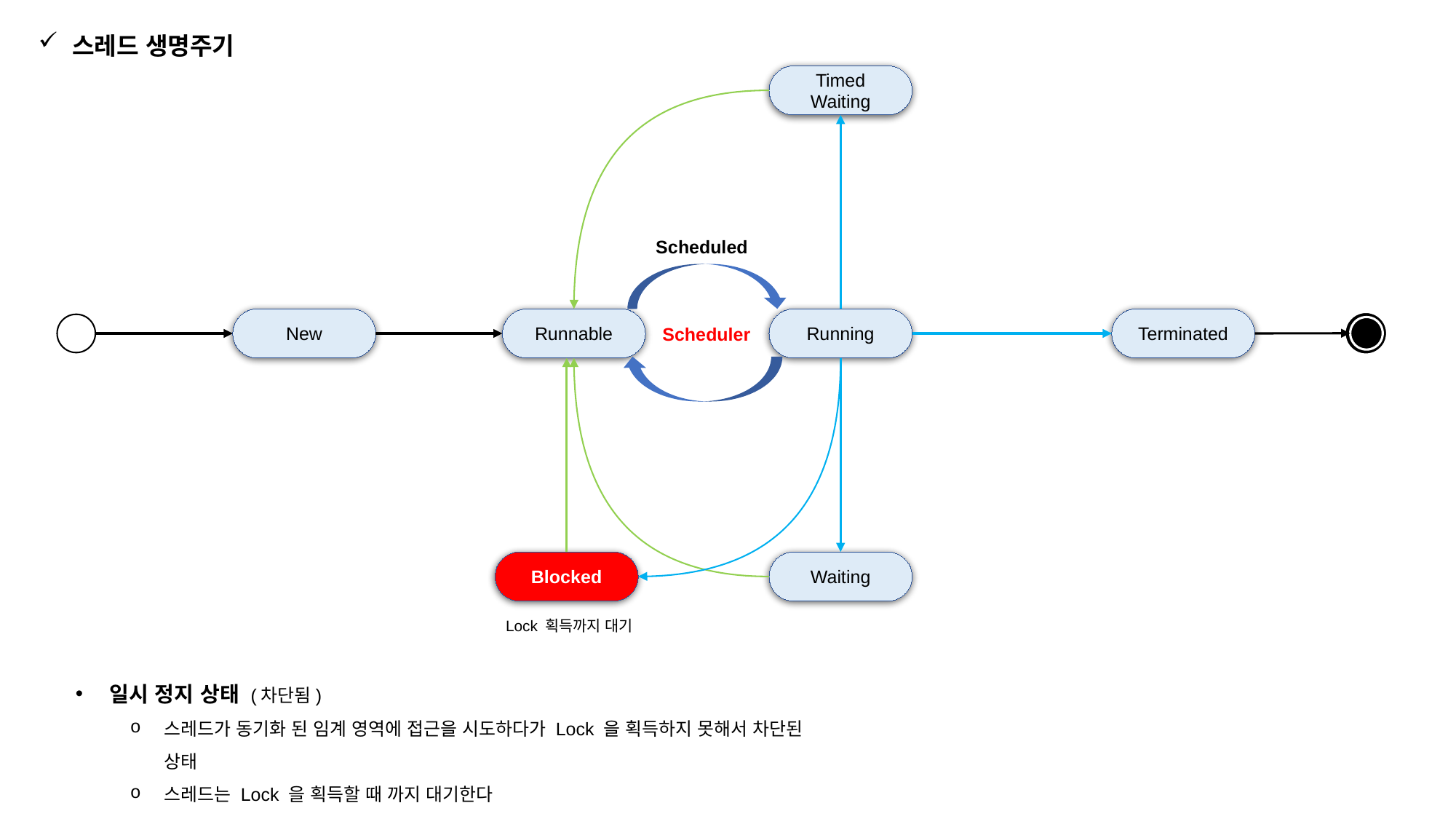

스레드 생명주기
Timed
Waiting
Scheduled

New
Runnable
Terminated
Running

Scheduler

Blocked
Waiting
Lock 획득까지 대기
일시 정지 상태 (차단됨)
스레드가 동기화 된 임계 영역에 접근을 시도하다가 Lock 을 획득하지 못해서 차단된 상태
스레드는 Lock 을 획득할 때 까지 대기한다